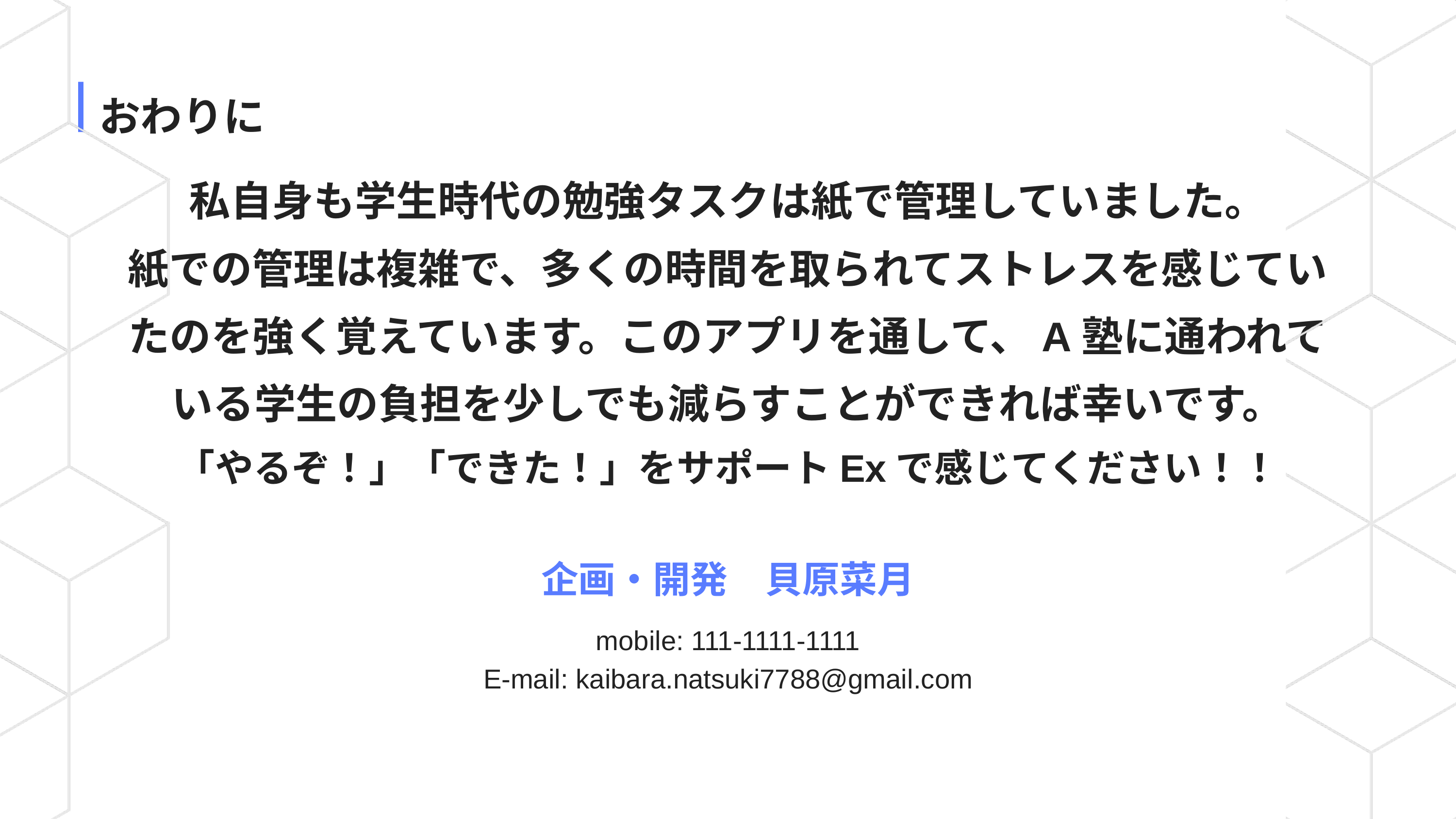

おわりに
私自身も学生時代の勉強タスクは紙で管理していました。
紙での管理は複雑で、多くの時間を取られてストレスを感じていたのを強く覚えています。このアプリを通して、A塾に通われている学生の負担を少しでも減らすことができれば幸いです。
「やるぞ！」「できた！」をサポートExで感じてください！！
企画・開発　貝原菜月
mobile: 111-1111-1111
E-mail: kaibara.natsuki7788@gmail.com